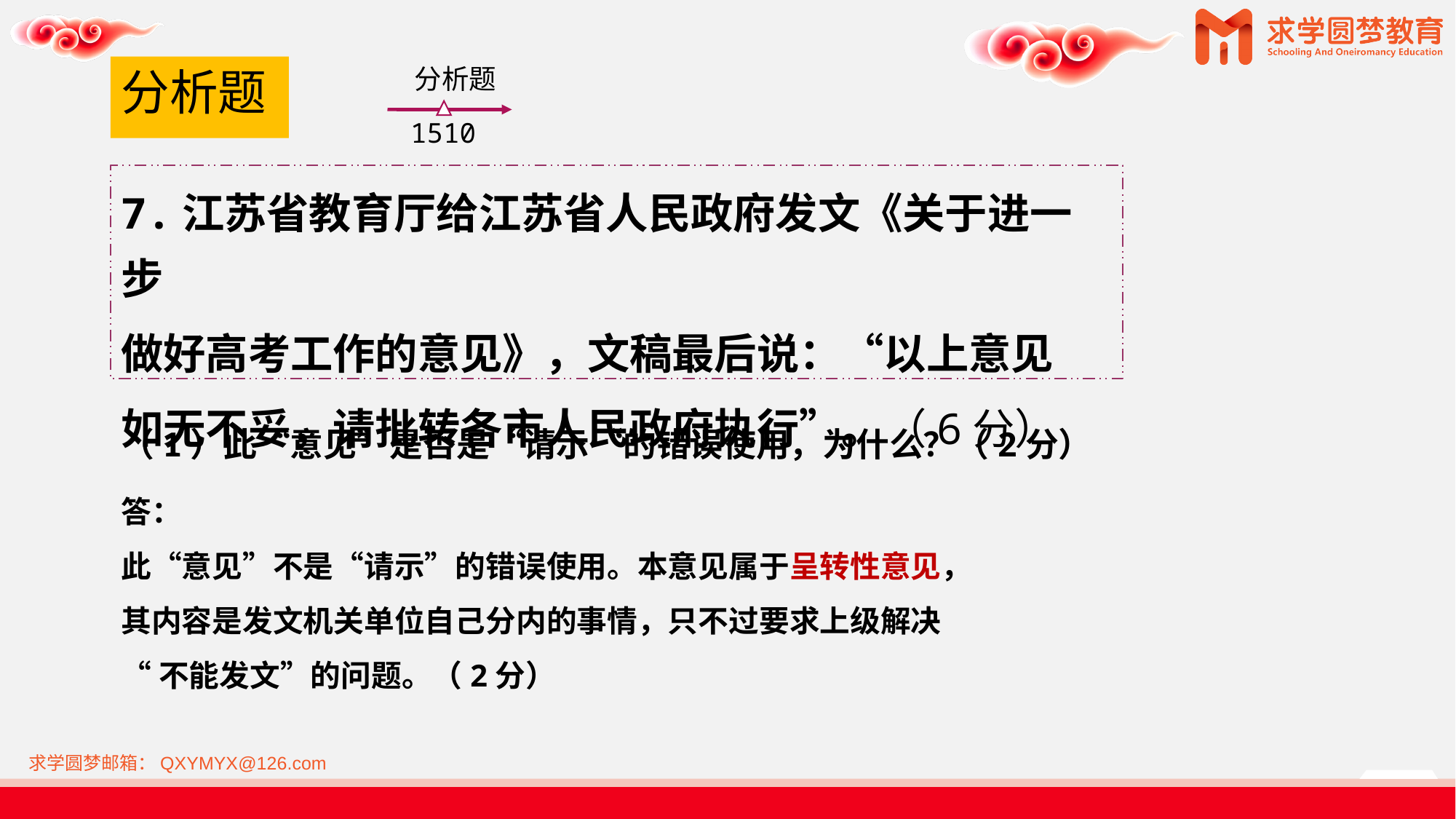

# 分析题
分析题

1510
7.江苏省教育厅给江苏省人民政府发文《关于进一步
做好高考工作的意见》，文稿最后说：“以上意见
如无不妥，请批转各市人民政府执行”。（6分）
（1）此“意见”是否是“请示“的错误使用，为什么？（2分）
答：
此“意见”不是“请示”的错误使用。本意见属于呈转性意见，
其内容是发文机关单位自己分内的事情，只不过要求上级解决
“不能发文”的问题。（2分）